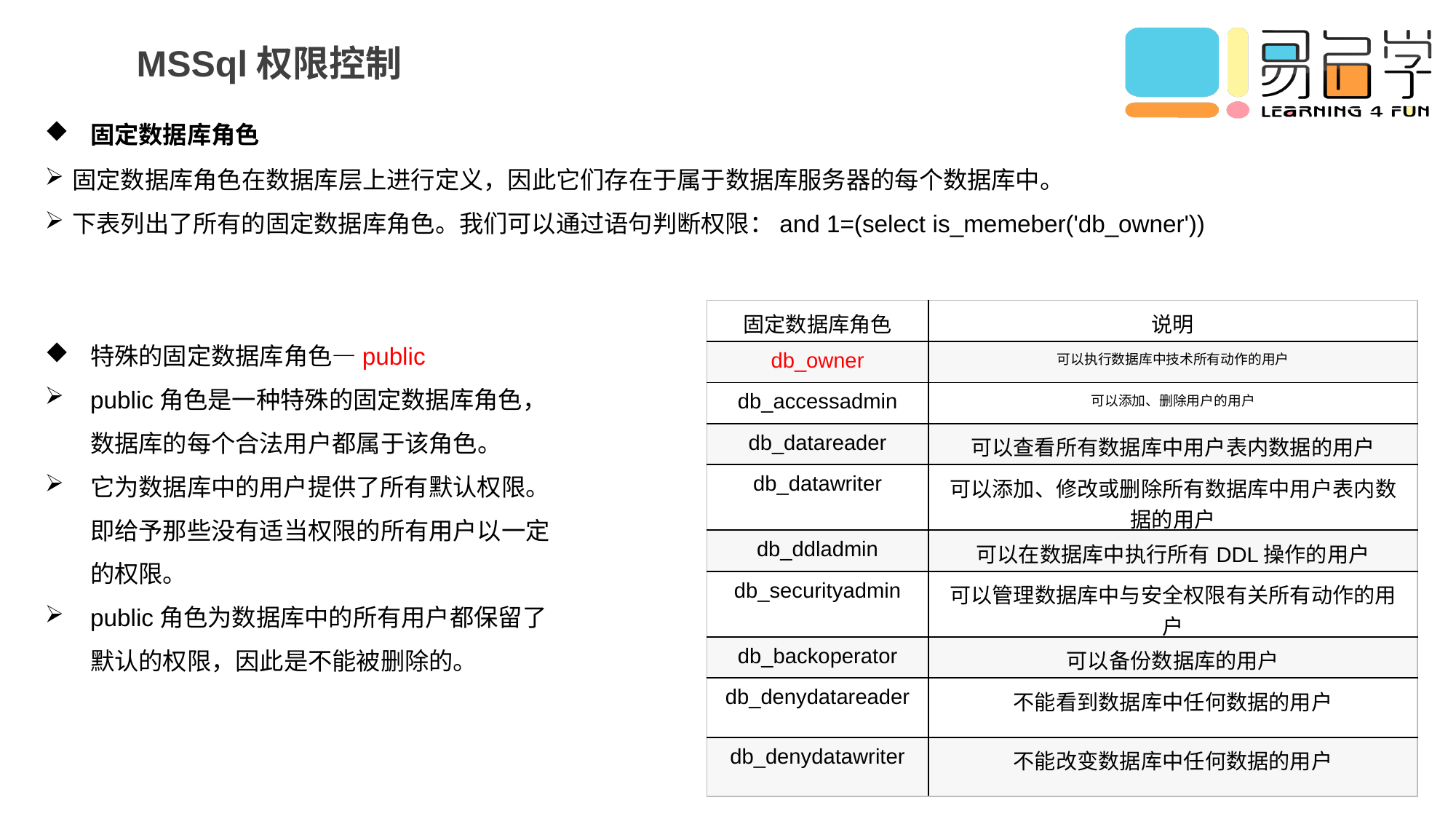

MSSql权限控制
固定数据库角色
固定数据库角色在数据库层上进行定义，因此它们存在于属于数据库服务器的每个数据库中。
下表列出了所有的固定数据库角色。我们可以通过语句判断权限：and 1=(select is_memeber('db_owner'))
| 固定数据库角色 | 说明 |
| --- | --- |
| db\_owner | 可以执行数据库中技术所有动作的用户 |
| db\_accessadmin | 可以添加、删除用户的用户 |
| db\_datareader | 可以查看所有数据库中用户表内数据的用户 |
| db\_datawriter | 可以添加、修改或删除所有数据库中用户表内数据的用户 |
| db\_ddladmin | 可以在数据库中执行所有DDL操作的用户 |
| db\_securityadmin | 可以管理数据库中与安全权限有关所有动作的用户 |
| db\_backoperator | 可以备份数据库的用户 |
| db\_denydatareader | 不能看到数据库中任何数据的用户 |
| db\_denydatawriter | 不能改变数据库中任何数据的用户 |
特殊的固定数据库角色—public
public角色是一种特殊的固定数据库角色，数据库的每个合法用户都属于该角色。
它为数据库中的用户提供了所有默认权限。即给予那些没有适当权限的所有用户以一定的权限。
public角色为数据库中的所有用户都保留了默认的权限，因此是不能被删除的。